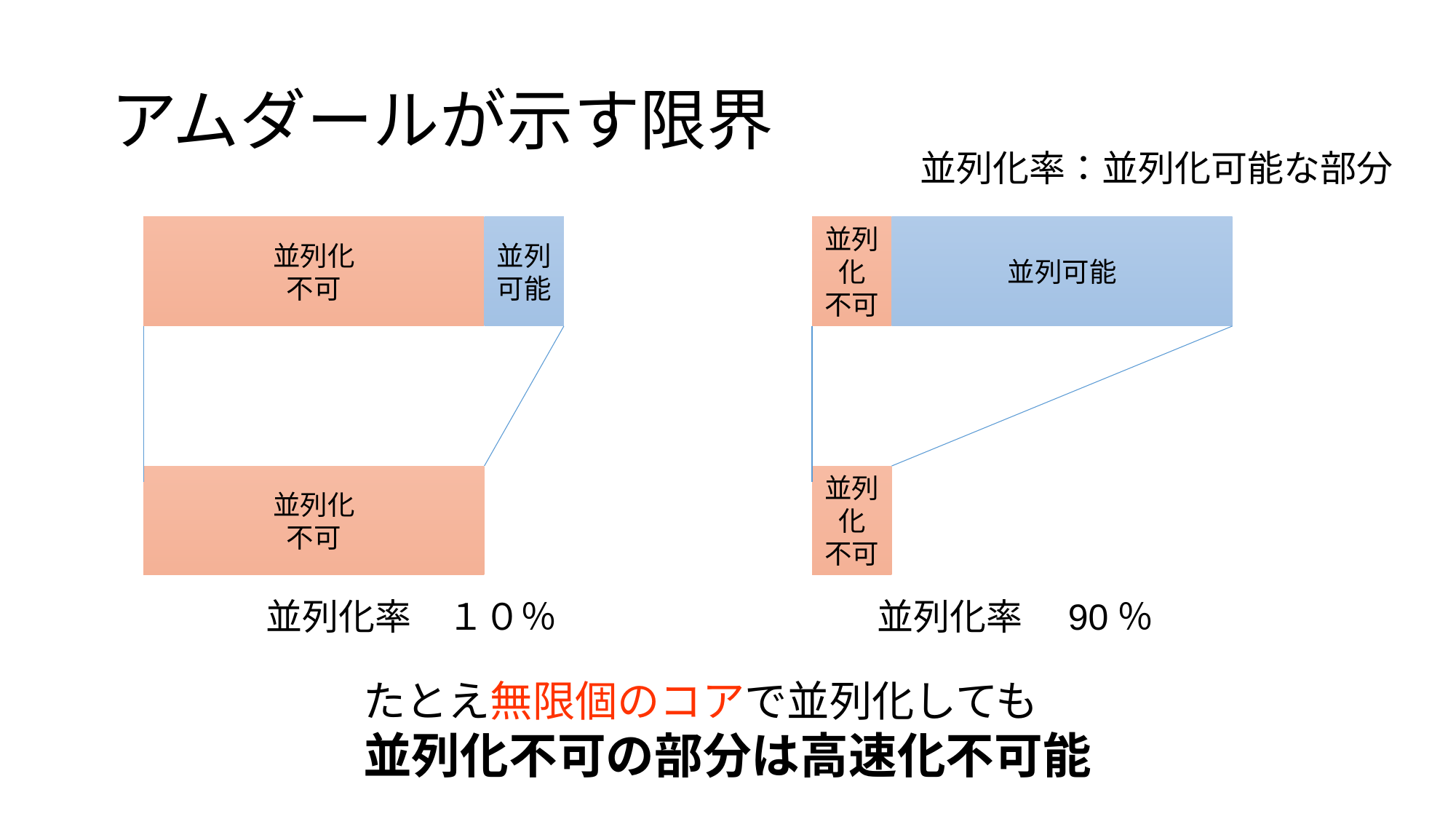

# アムダールが示す限界
並列化率：並列化可能な部分
並列化
不可
並列可能
並列化
不可
並列可能
並列化
不可
並列化
不可
並列化率　１０％
並列化率　90％
たとえ無限個のコアで並列化しても
並列化不可の部分は高速化不可能